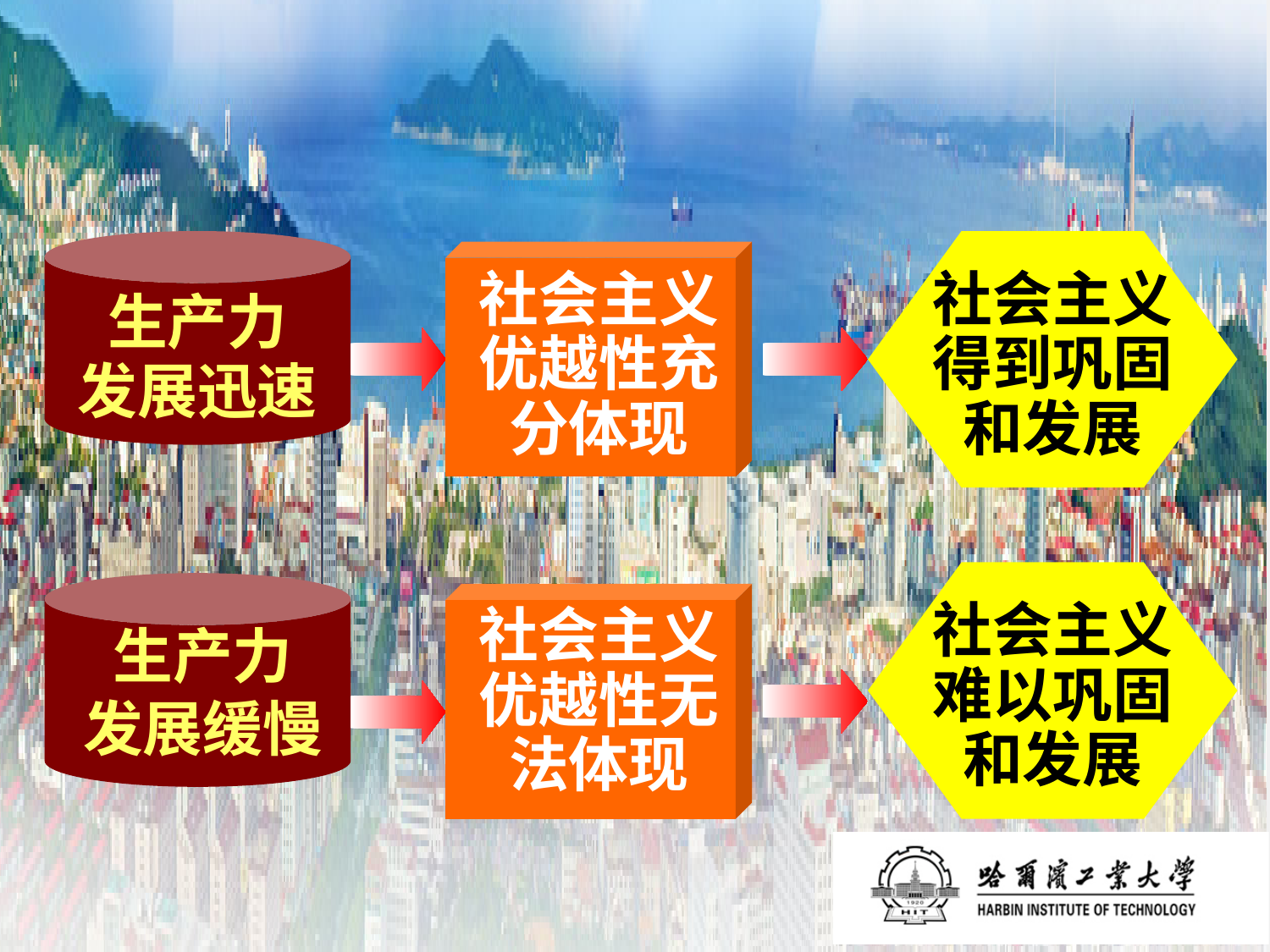

生产力
发展迅速

社会主义得到巩固和发展

社会主义优越性充分体现

社会主义难以巩固和发展

生产力
发展缓慢

社会主义优越性无法体现